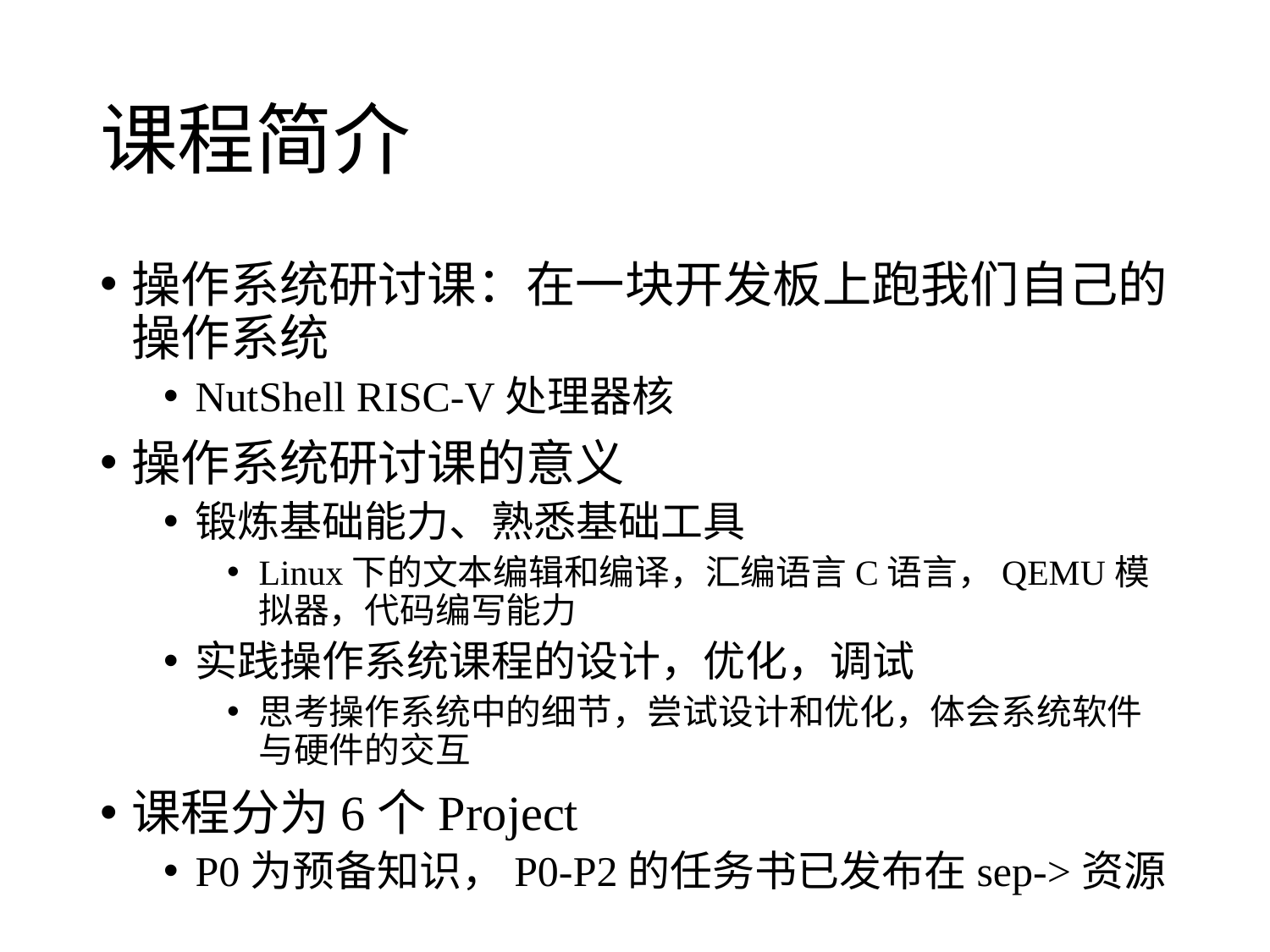

# 课程简介
操作系统研讨课：在一块开发板上跑我们自己的操作系统
NutShell RISC-V处理器核
操作系统研讨课的意义
锻炼基础能力、熟悉基础工具
Linux下的文本编辑和编译，汇编语言C语言，QEMU模拟器，代码编写能力
实践操作系统课程的设计，优化，调试
思考操作系统中的细节，尝试设计和优化，体会系统软件与硬件的交互
课程分为6个Project
P0为预备知识，P0-P2的任务书已发布在sep->资源